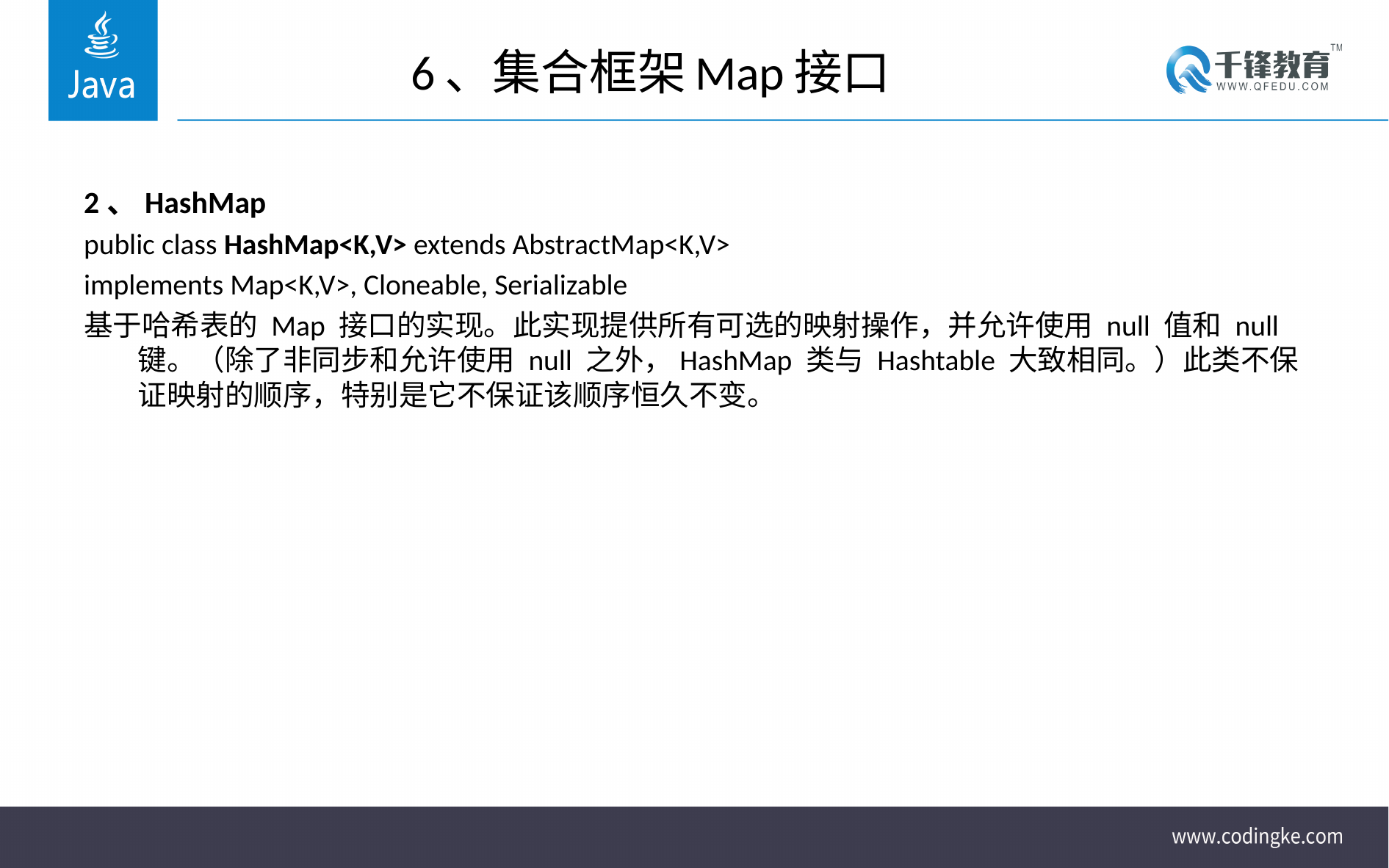

# 6、集合框架Map接口
2、HashMap
public class HashMap<K,V> extends AbstractMap<K,V>
implements Map<K,V>, Cloneable, Serializable
基于哈希表的 Map 接口的实现。此实现提供所有可选的映射操作，并允许使用 null 值和 null 键。（除了非同步和允许使用 null 之外，HashMap 类与 Hashtable 大致相同。）此类不保证映射的顺序，特别是它不保证该顺序恒久不变。